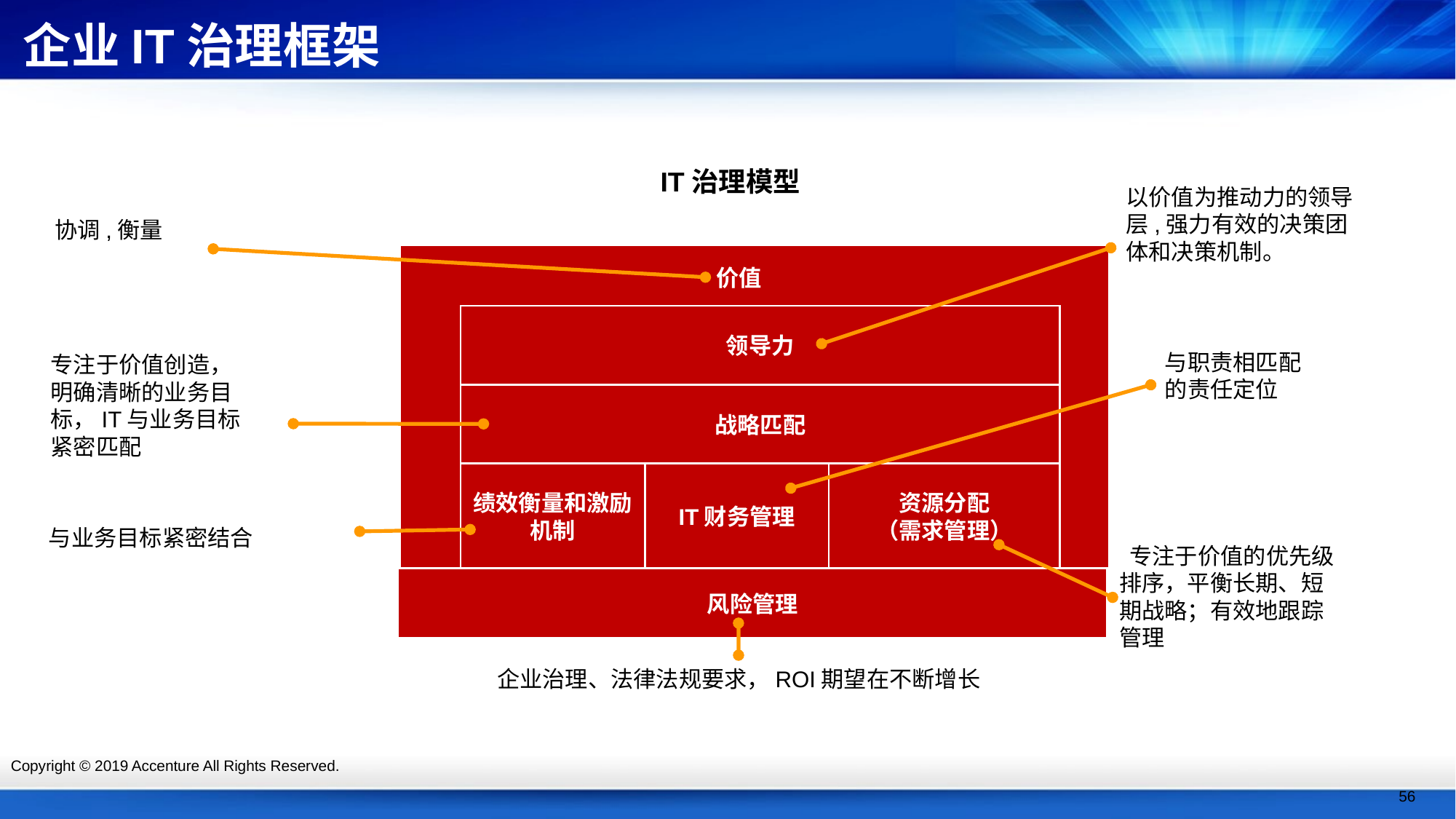

企业IT治理框架
IT治理模型
以价值为推动力的领导层,强力有效的决策团体和决策机制。
协调,衡量

价值
领导力
与职责相匹配
的责任定位

专注于价值创造， 明确清晰的业务目标，IT与业务目标紧密匹配

战略匹配

绩效衡量和激励机制
IT财务管理

资源分配
（需求管理）

与业务目标紧密结合

 专注于价值的优先级排序，平衡长期、短期战略；有效地跟踪管理

风险管理

企业治理、法律法规要求，ROI期望在不断增长
Copyright © 2019 Accenture All Rights Reserved.
56